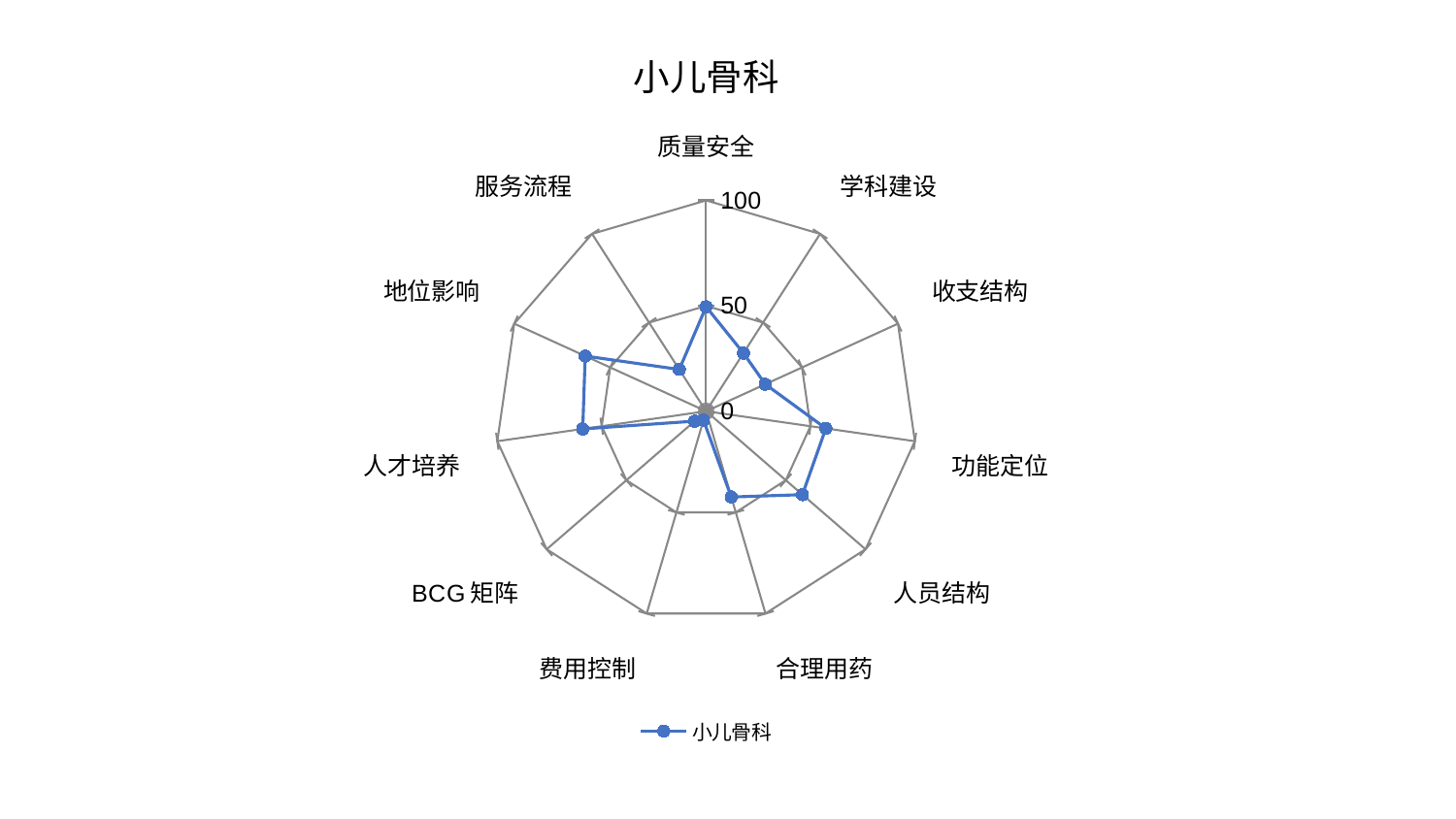

### Chart: 小儿骨科

| Category | 小儿骨科 |
|---|---|
| 质量安全 | 49.56633772292795 |
| 学科建设 | 32.756932655062535 |
| 收支结构 | 30.837964350363134 |
| 功能定位 | 57.35150906184948 |
| 人员结构 | 60.43719806058585 |
| 合理用药 | 42.40460560558918 |
| 费用控制 | 4.415979879369697 |
| BCG矩阵 | 7.190358584688177 |
| 人才培养 | 59.09243593826003 |
| 地位影响 | 63.0212032391669 |
| 服务流程 | 23.552765385146486 |
143